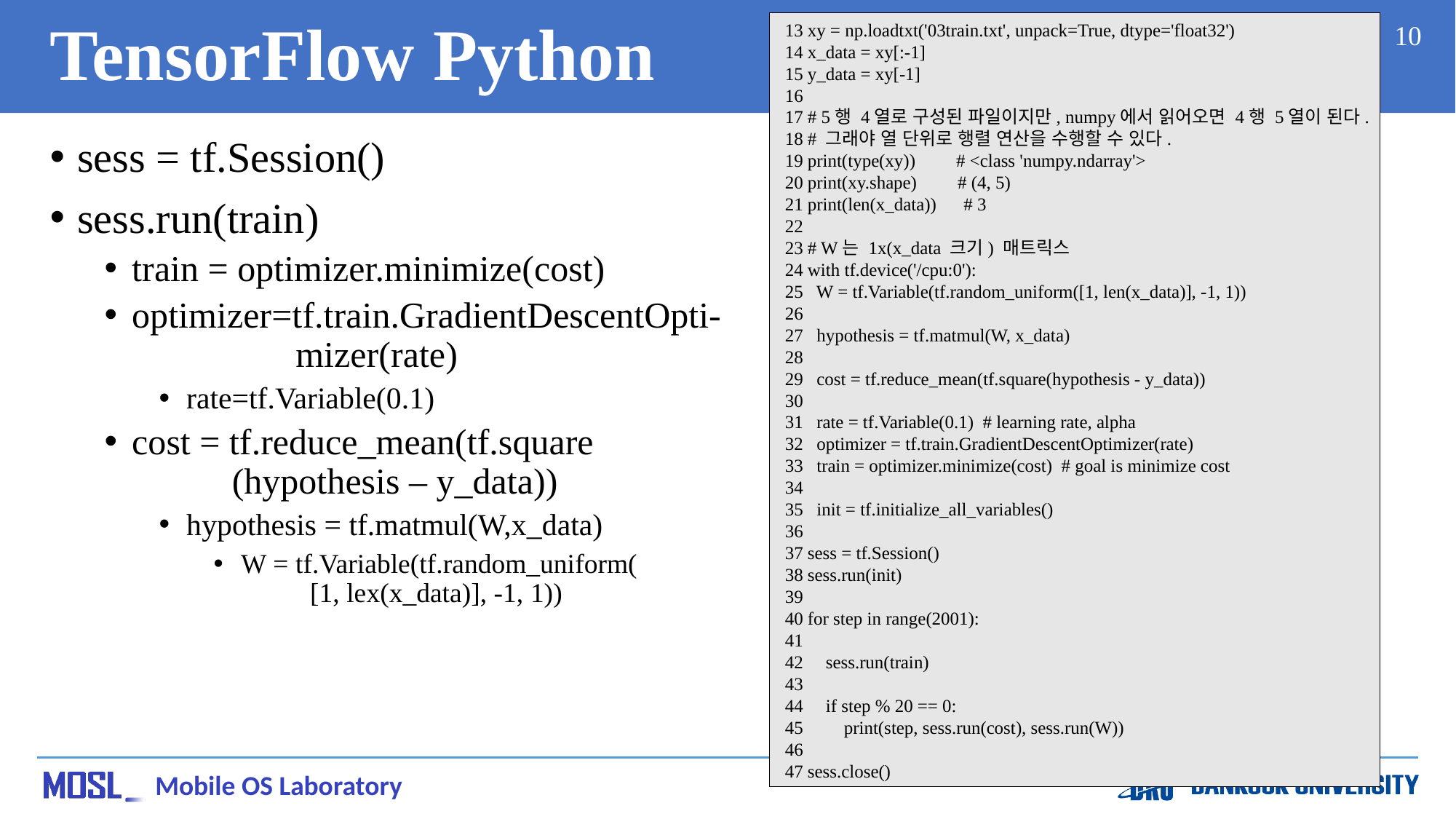

# TensorFlow Python
 13 xy = np.loadtxt('03train.txt', unpack=True, dtype='float32')
 14 x_data = xy[:-1]
 15 y_data = xy[-1]
 16
 17 # 5행 4열로 구성된 파일이지만, numpy에서 읽어오면 4행 5열이 된다.
 18 # 그래야 열 단위로 행렬 연산을 수행할 수 있다.
 19 print(type(xy))         # <class 'numpy.ndarray'>
 20 print(xy.shape)         # (4, 5)
 21 print(len(x_data))      # 3
 22
 23 # W는 1x(x_data 크기) 매트릭스
 24 with tf.device('/cpu:0'):
 25   W = tf.Variable(tf.random_uniform([1, len(x_data)], -1, 1))
 26
 27   hypothesis = tf.matmul(W, x_data)
 28
 29   cost = tf.reduce_mean(tf.square(hypothesis - y_data))
 30
 31   rate = tf.Variable(0.1)  # learning rate, alpha
 32   optimizer = tf.train.GradientDescentOptimizer(rate)
 33   train = optimizer.minimize(cost)  # goal is minimize cost
 34
 35   init = tf.initialize_all_variables()
 36
 37 sess = tf.Session()
 38 sess.run(init)
 39
 40 for step in range(2001):
 41
 42     sess.run(train)
 43
 44     if step % 20 == 0:
 45         print(step, sess.run(cost), sess.run(W))
 46
 47 sess.close()
10
sess = tf.Session()
sess.run(train)
train = optimizer.minimize(cost)
optimizer=tf.train.GradientDescentOpti-
                  mizer(rate)
rate=tf.Variable(0.1)
cost = tf.reduce_mean(tf.square
           (hypothesis – y_data))
hypothesis = tf.matmul(W,x_data)
W = tf.Variable(tf.random_uniform(
          [1, lex(x_data)], -1, 1))